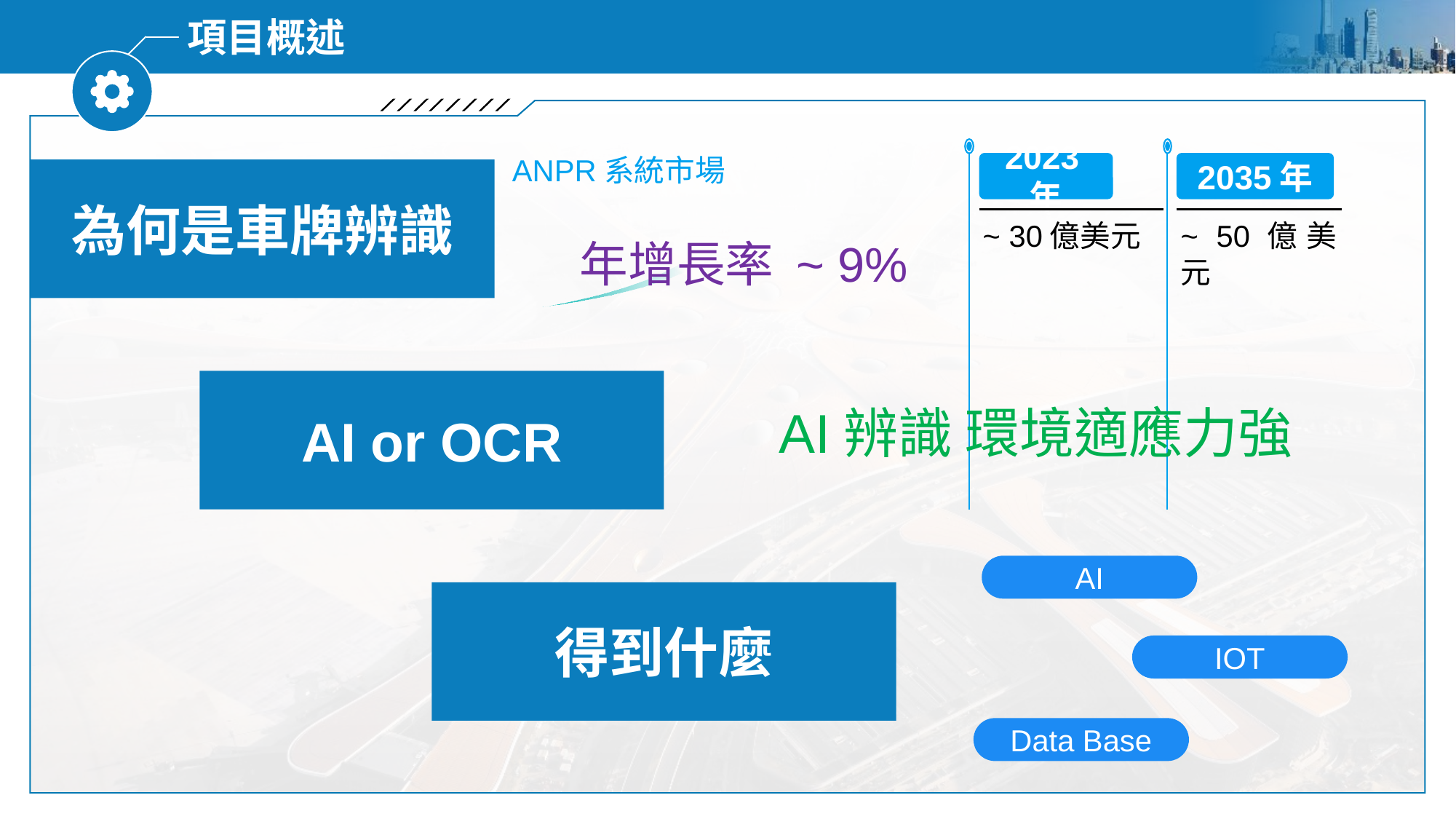

項目概述

2023年
~ 30億美元

2035年
~ 50億美元
ANPR系統市場
為何是車牌辨識
年增長率 ~ 9%
AI or OCR
AI辨識 環境適應力強
AI
得到什麼
IOT
Data Base